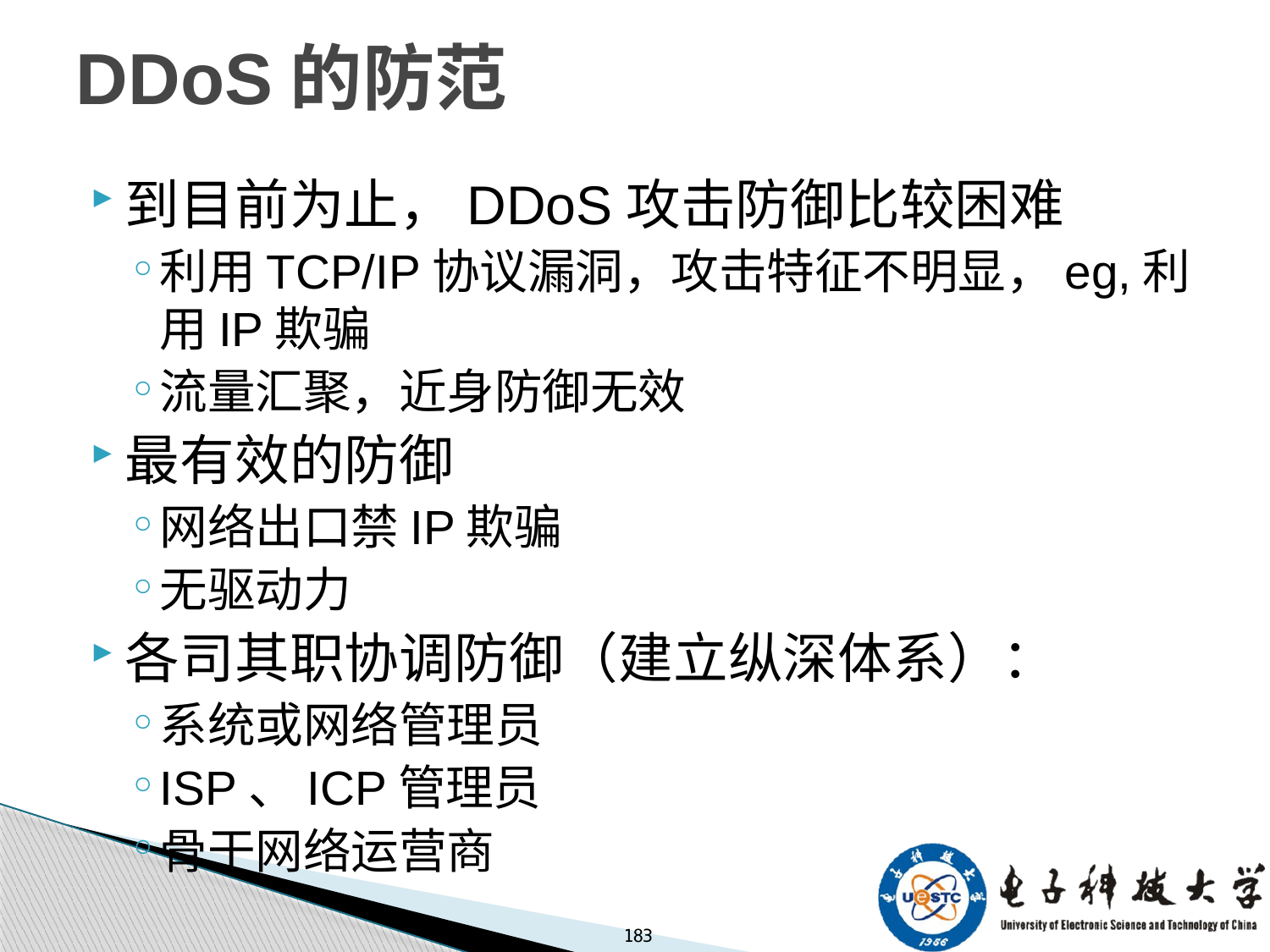

# DDoS的防范
到目前为止，DDoS攻击防御比较困难
利用TCP/IP协议漏洞，攻击特征不明显，eg,利用IP欺骗
流量汇聚，近身防御无效
最有效的防御
网络出口禁IP欺骗
无驱动力
各司其职协调防御（建立纵深体系）：
系统或网络管理员
ISP、ICP管理员
骨干网络运营商

183